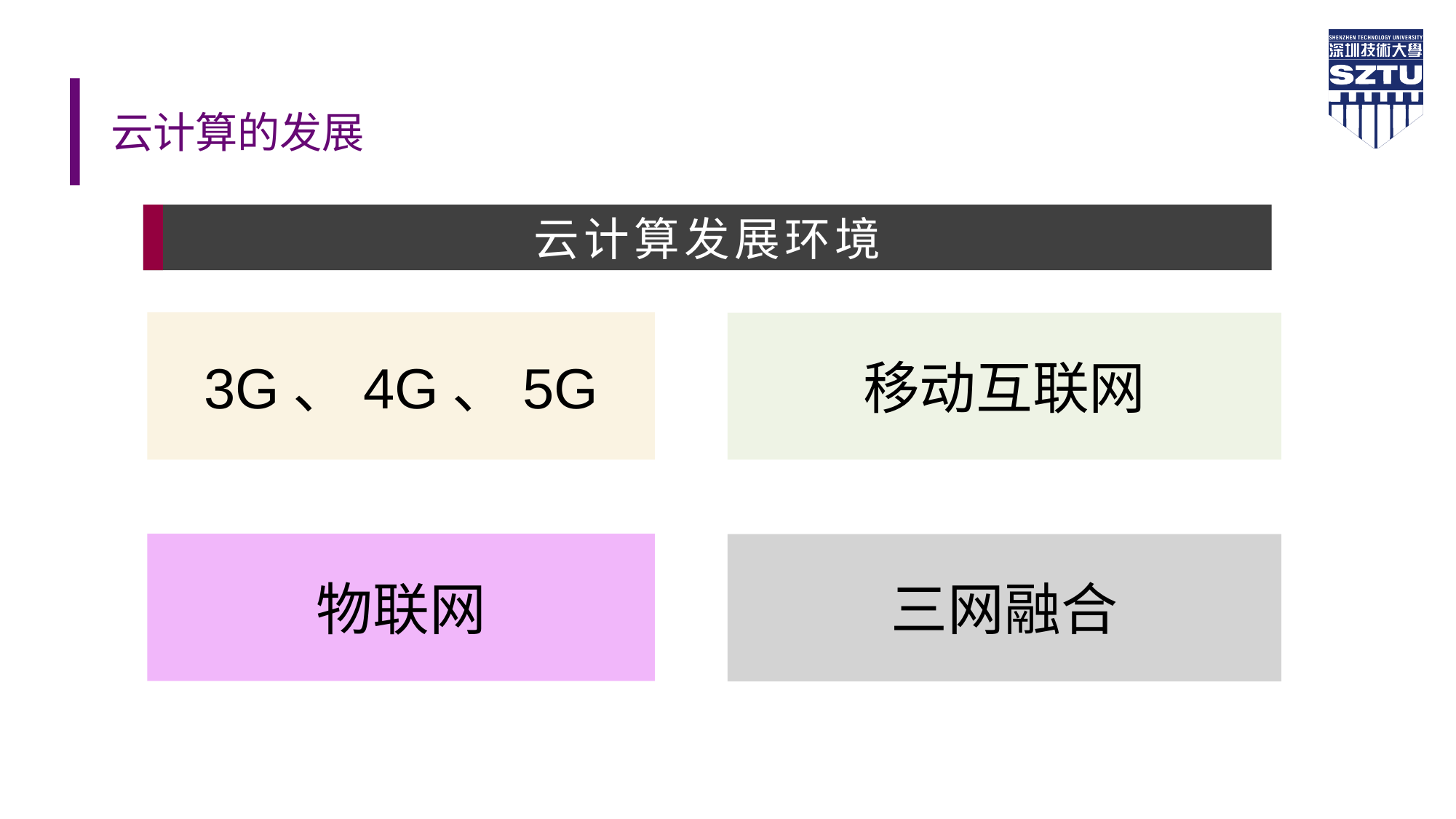

# 云计算的发展

云计算发展环境
3G、4G、5G
移动互联网
物联网
三网融合